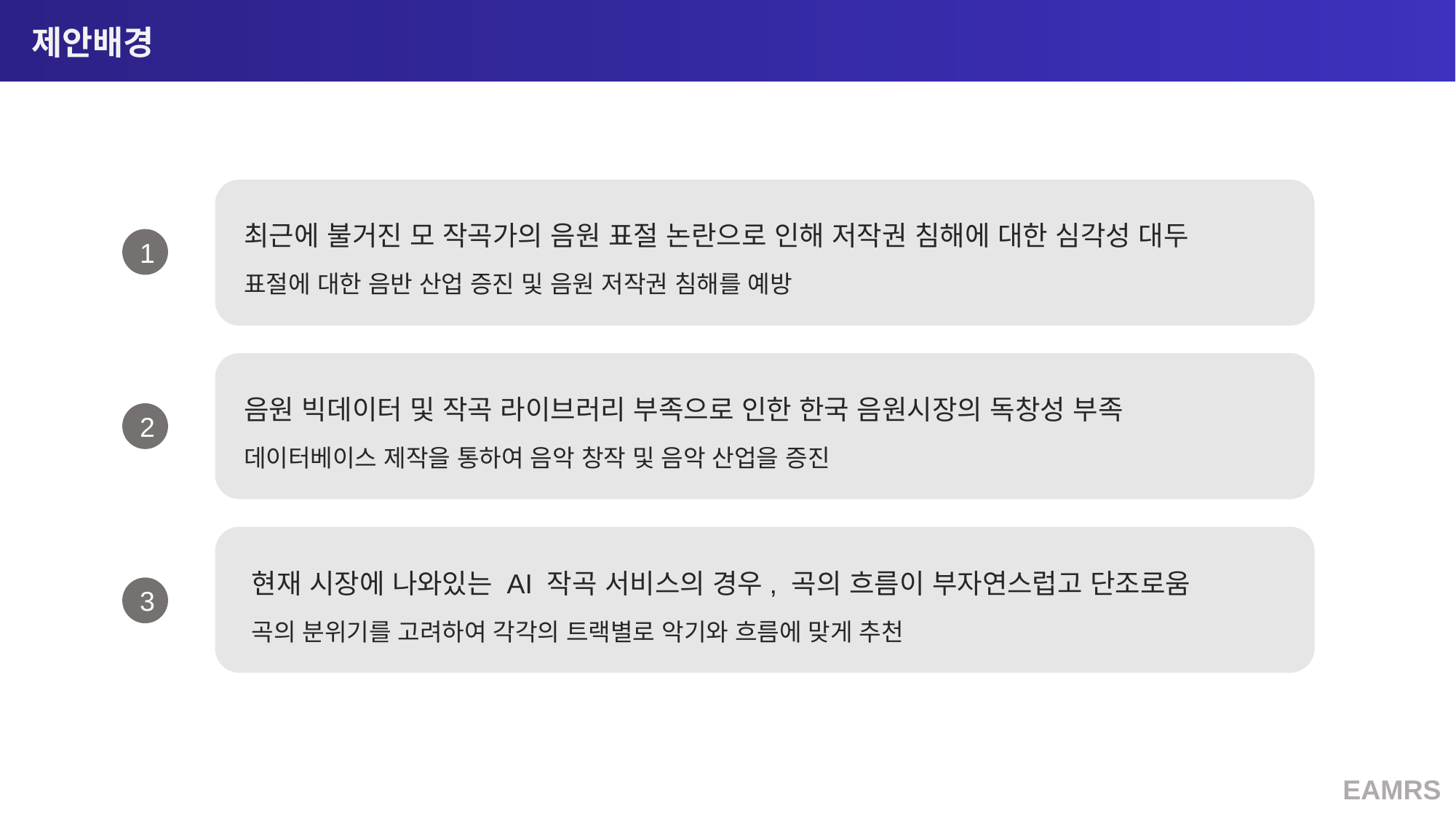

# 제안배경

최근에 불거진 모 작곡가의 음원 표절 논란으로 인해 저작권 침해에 대한 심각성 대두
표절에 대한 음반 산업 증진 및 음원 저작권 침해를 예방
1

음원 빅데이터 및 작곡 라이브러리 부족으로 인한 한국 음원시장의 독창성 부족
데이터베이스 제작을 통하여 음악 창작 및 음악 산업을 증진
2

현재 시장에 나와있는 AI 작곡 서비스의 경우, 곡의 흐름이 부자연스럽고 단조로움
곡의 분위기를 고려하여 각각의 트랙별로 악기와 흐름에 맞게 추천
3